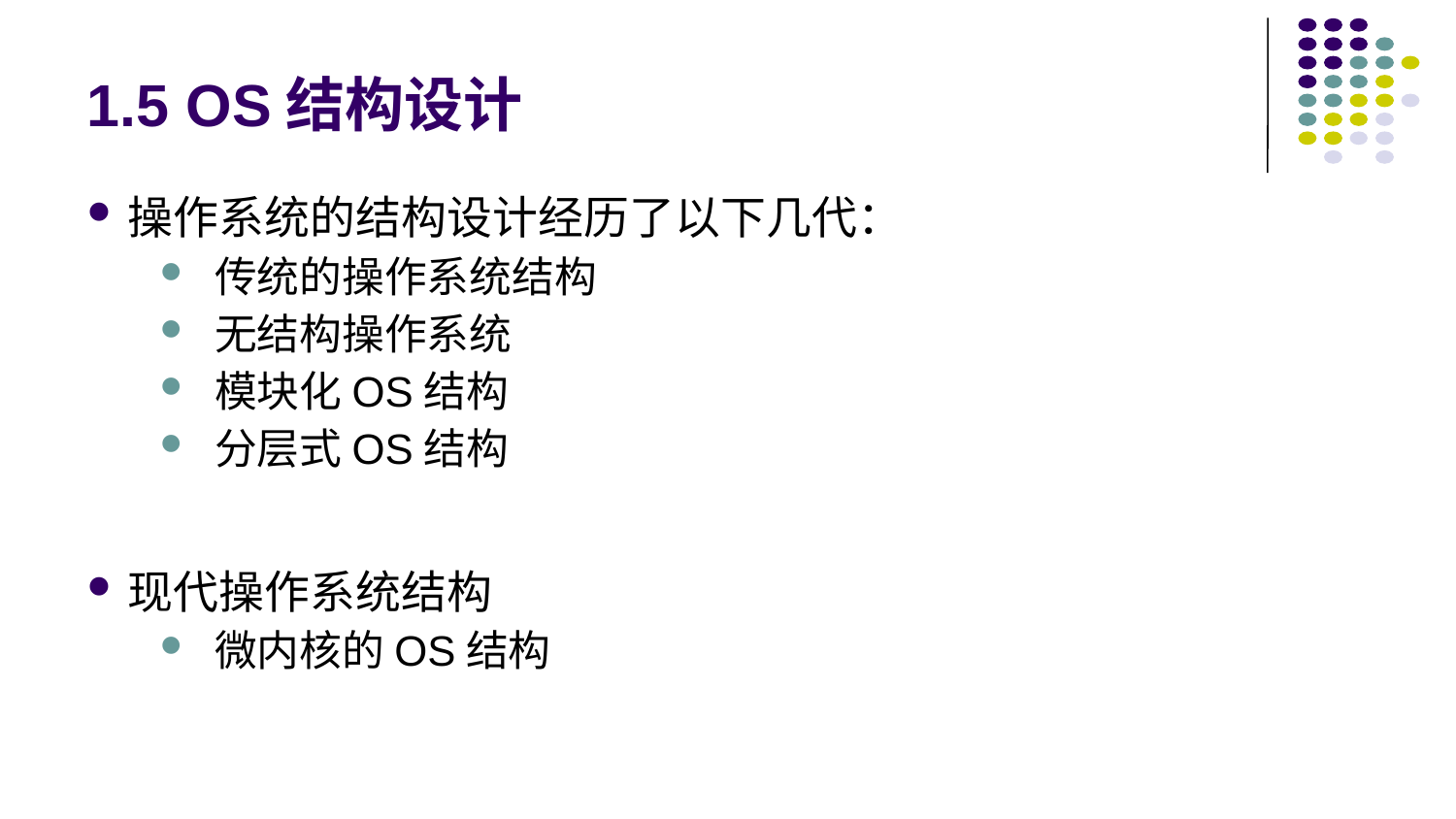

# 1.5 OS结构设计
操作系统的结构设计经历了以下几代：
传统的操作系统结构
无结构操作系统
模块化OS结构
分层式OS结构

现代操作系统结构
微内核的OS结构
76